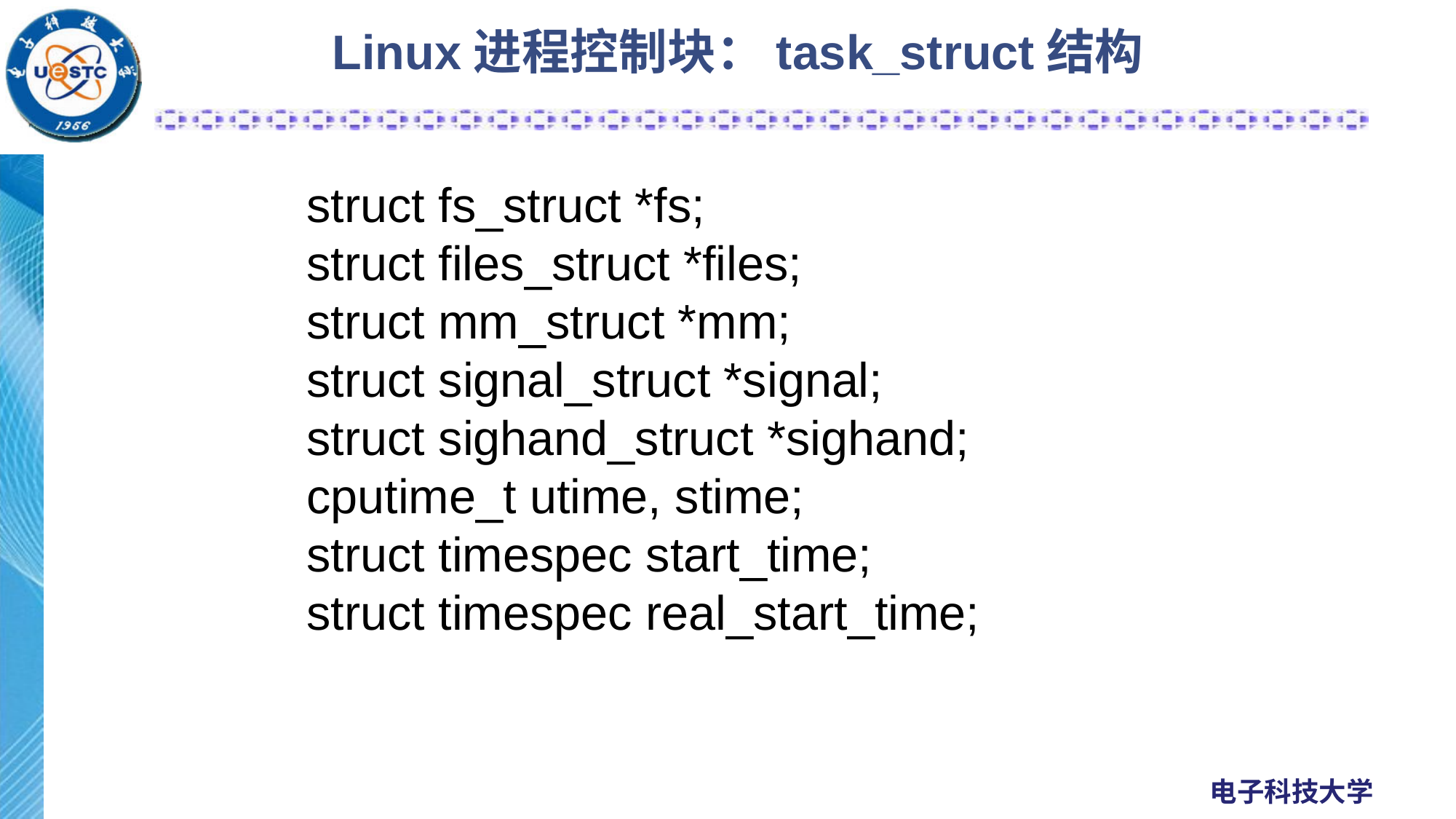

# Linux进程控制块：task_struct结构
struct fs_struct *fs;
struct files_struct *files;
struct mm_struct *mm;
struct signal_struct *signal;
struct sighand_struct *sighand;
cputime_t utime, stime;
struct timespec start_time;
struct timespec real_start_time;